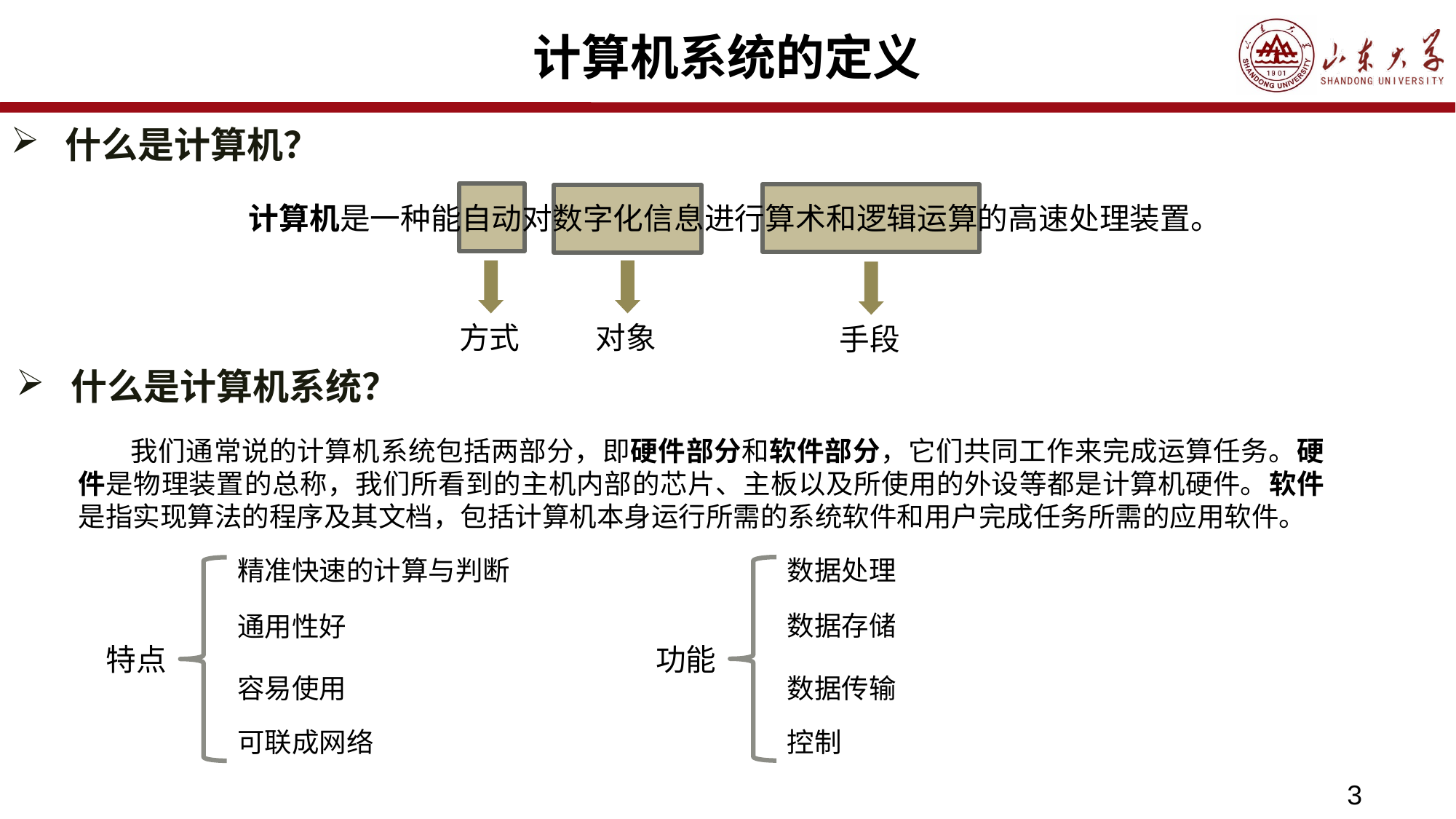

# 计算机系统的定义
什么是计算机？

计算机是一种能自动对数字化信息进行算术和逻辑运算的高速处理装置。

方式
对象
手段
什么是计算机系统？

  我们通常说的计算机系统包括两部分，即硬件部分和软件部分，它们共同工作来完成运算任务。硬件是物理装置的总称，我们所看到的主机内部的芯片、主板以及所使用的外设等都是计算机硬件。软件是指实现算法的程序及其文档，包括计算机本身运行所需的系统软件和用户完成任务所需的应用软件。
数据处理
精准快速的计算与判断

数据存储
通用性好
功能
特点
数据传输
容易使用
控制
可联成网络
3